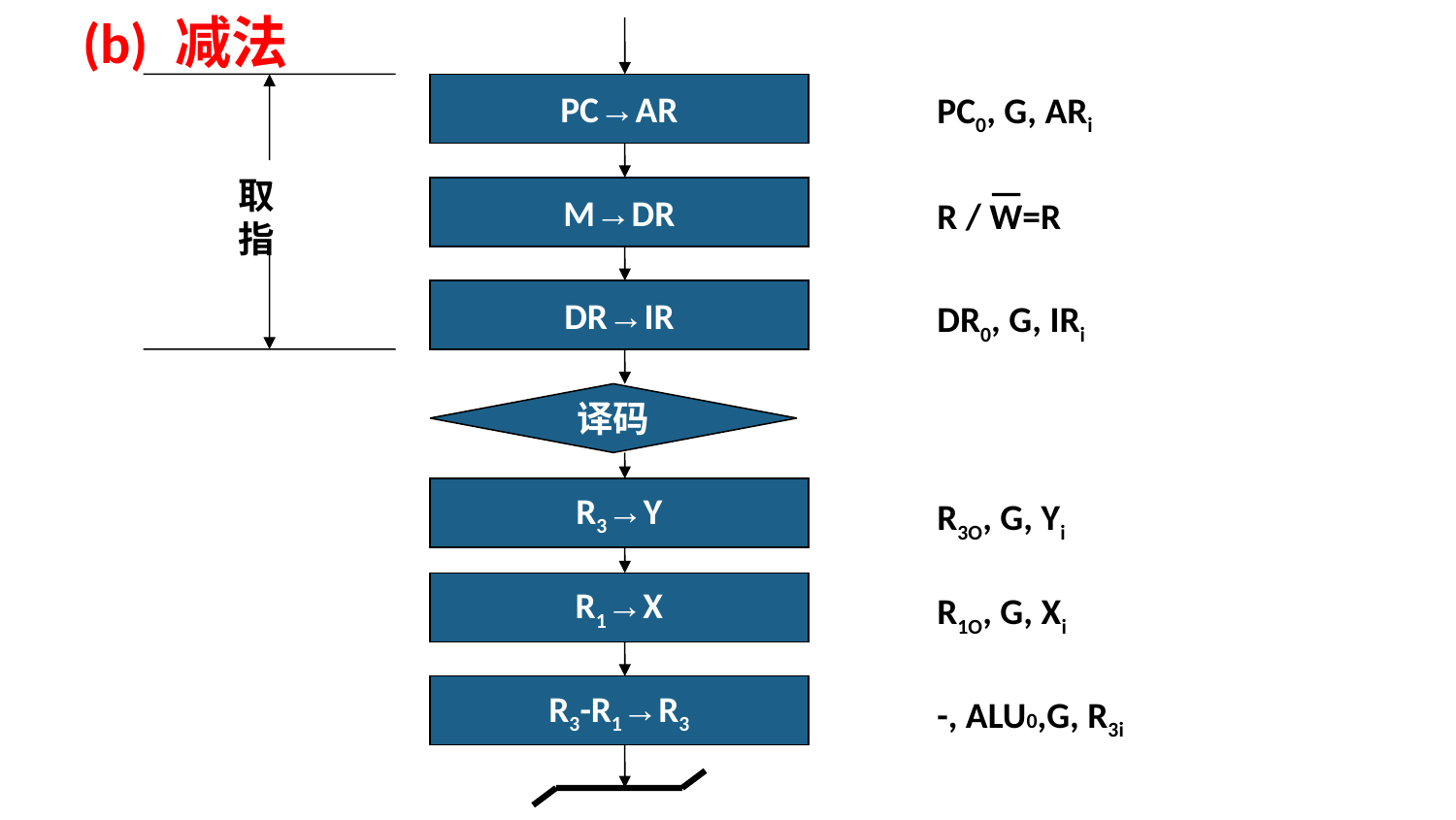

(b) 减法

PC→AR

M→DR

DR→IR

译码

R3→Y

R1→X

R3-R1→R3

PC0, G, ARi
R / W=R

DR0, G, IRi
R3O, G, Yi
R1O, G, Xi
-, ALU0,G, R3i

取指